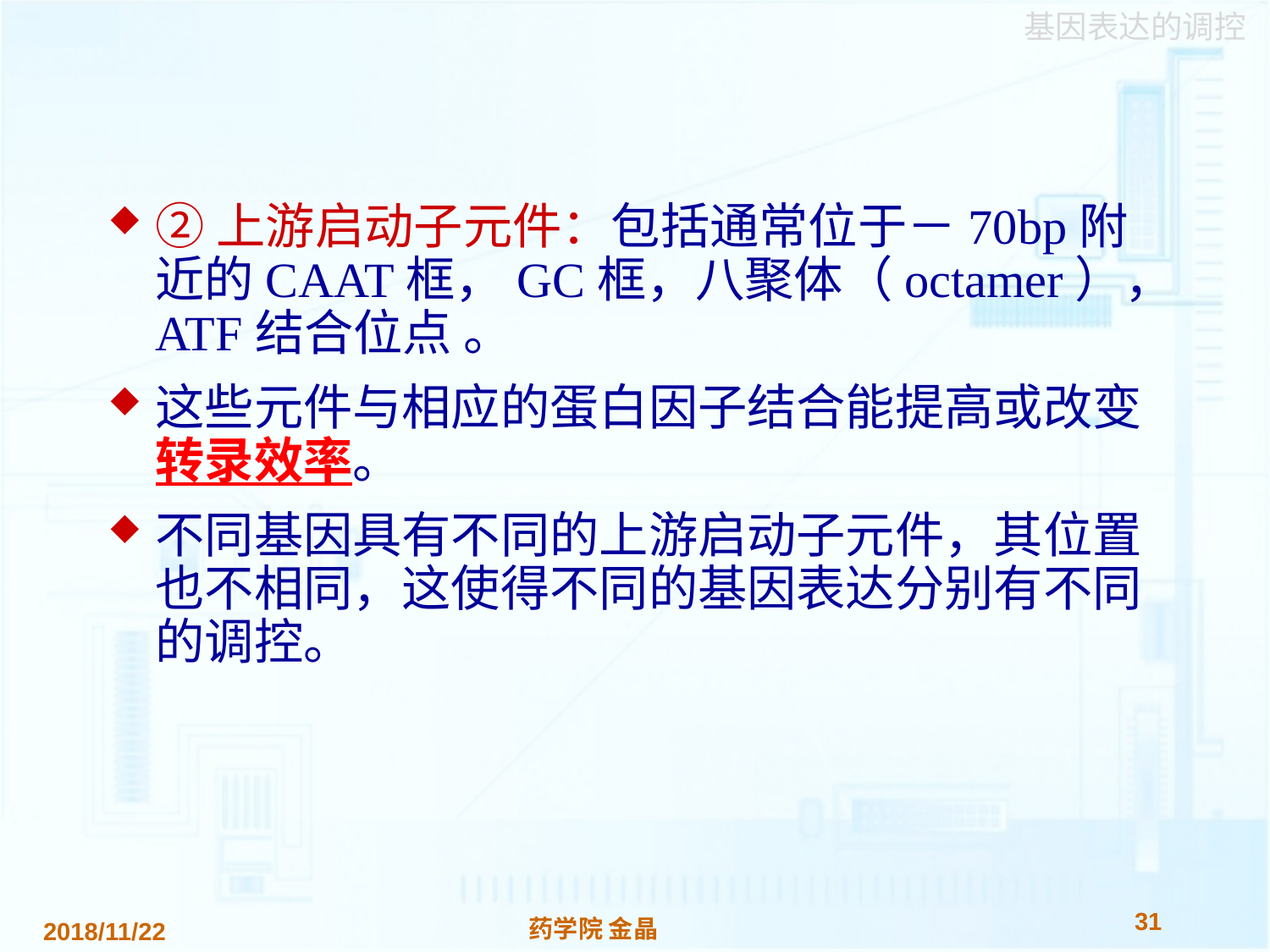

#
②上游启动子元件：包括通常位于－70bp附近的CAAT框，GC框，八聚体（octamer），ATF结合位点 。
这些元件与相应的蛋白因子结合能提高或改变转录效率。
不同基因具有不同的上游启动子元件，其位置也不相同，这使得不同的基因表达分别有不同的调控。
31
药学院 金晶
2018/11/22